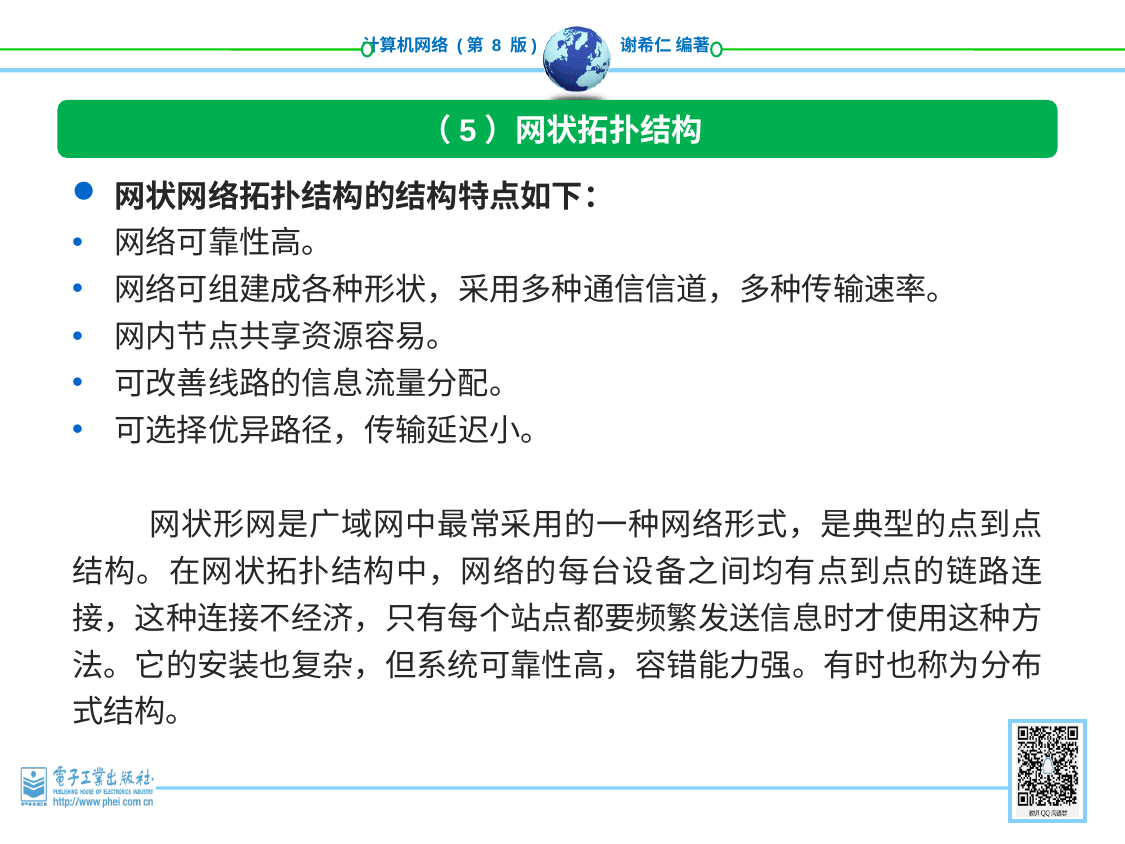

（5）网状拓扑结构
网状网络拓扑结构的结构特点如下：
网络可靠性高。
网络可组建成各种形状，采用多种通信信道，多种传输速率。
网内节点共享资源容易。
可改善线路的信息流量分配。
可选择优异路径，传输延迟小。

         网状形网是广域网中最常采用的一种网络形式，是典型的点到点结构。在网状拓扑结构中，网络的每台设备之间均有点到点的链路连接，这种连接不经济，只有每个站点都要频繁发送信息时才使用这种方法。它的安装也复杂，但系统可靠性高，容错能力强。有时也称为分布式结构。